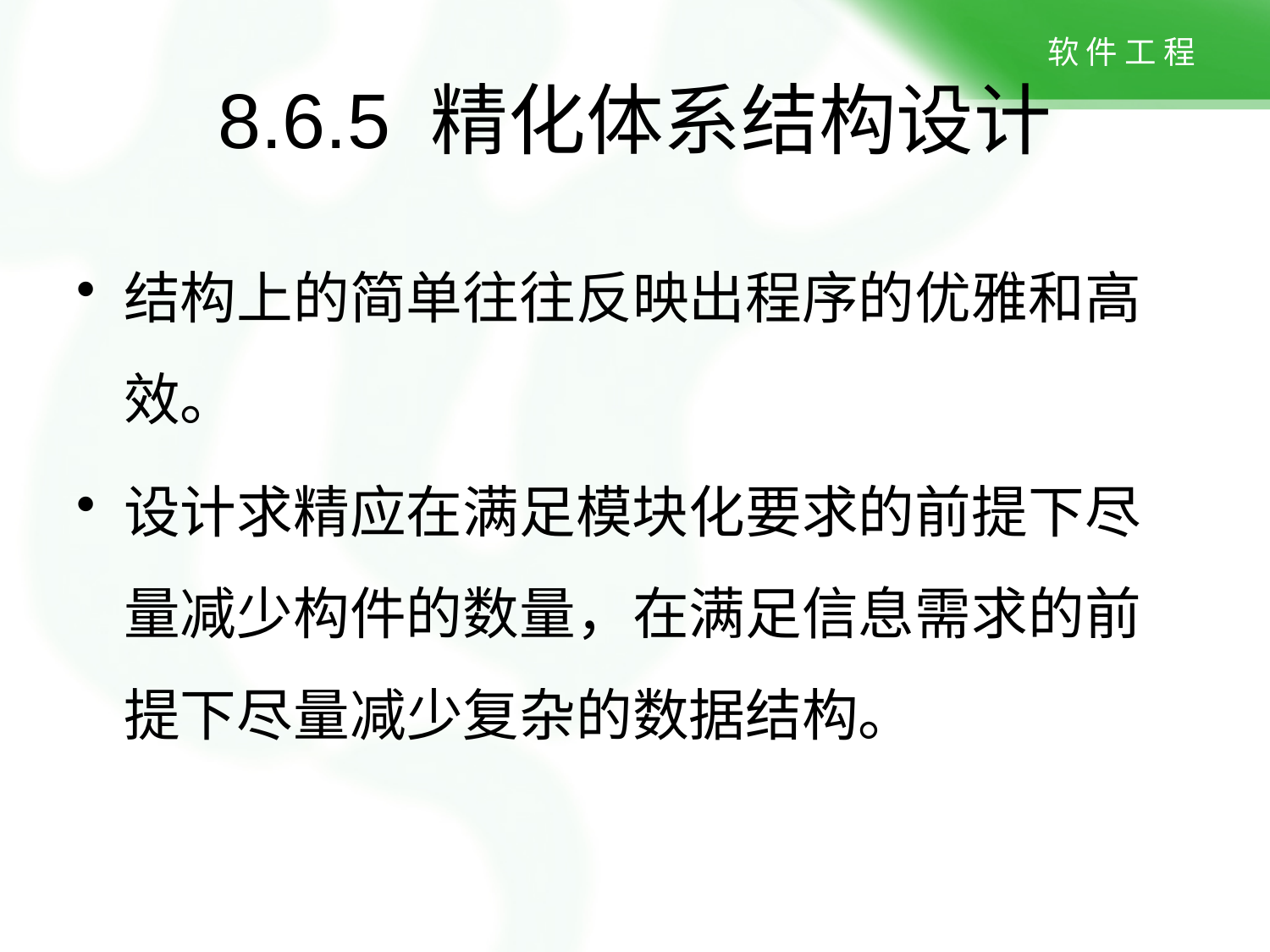

8.6.5 精化体系结构设计
结构上的简单往往反映出程序的优雅和高效。
设计求精应在满足模块化要求的前提下尽量减少构件的数量，在满足信息需求的前提下尽量减少复杂的数据结构。